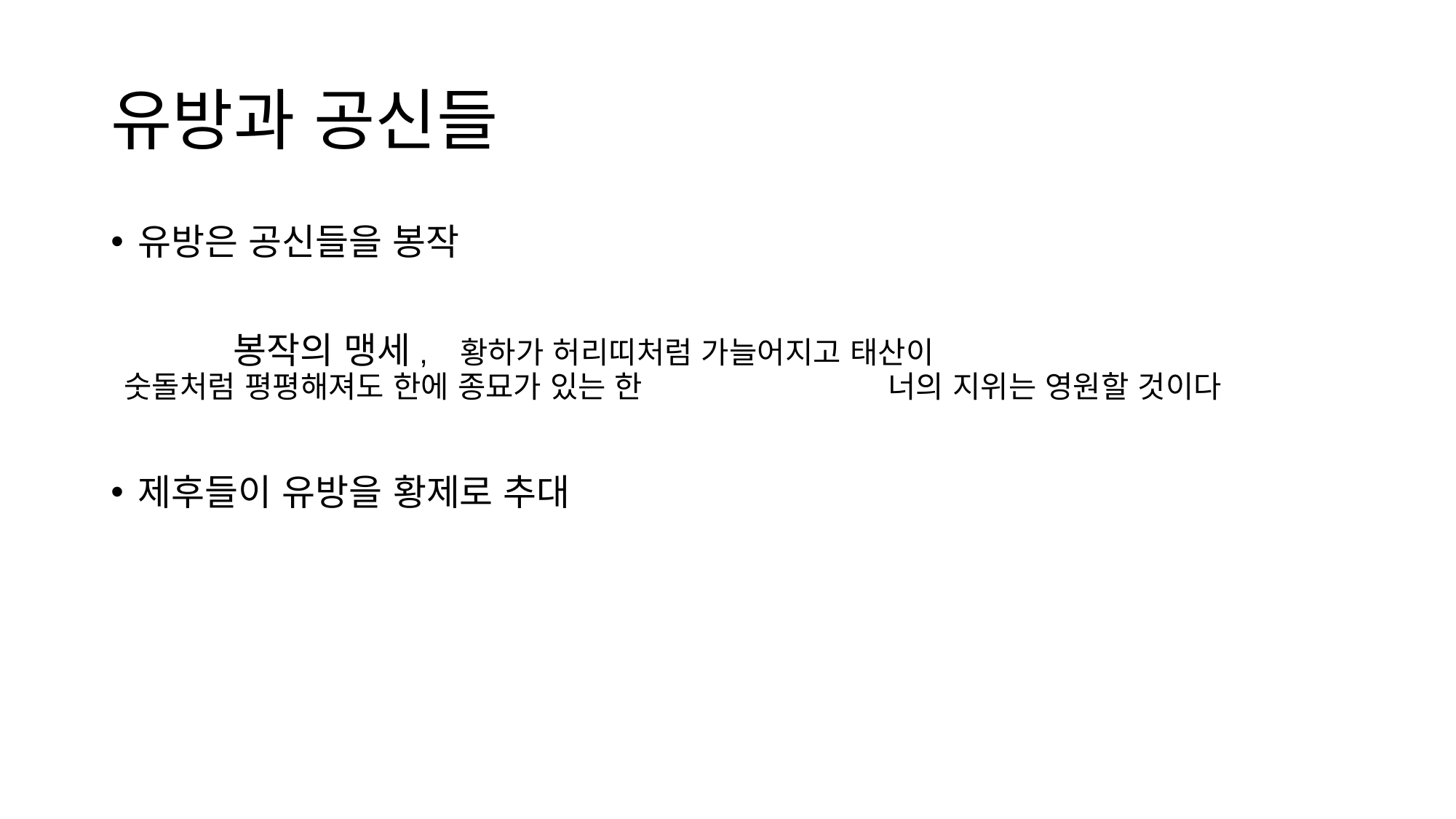

# 유방과 공신들
유방은 공신들을 봉작

	봉작의 맹세,   황하가 허리띠처럼 가늘어지고 태산이 				숫돌처럼 평평해져도 한에 종묘가 있는 한 			너의 지위는 영원할 것이다

제후들이 유방을 황제로 추대